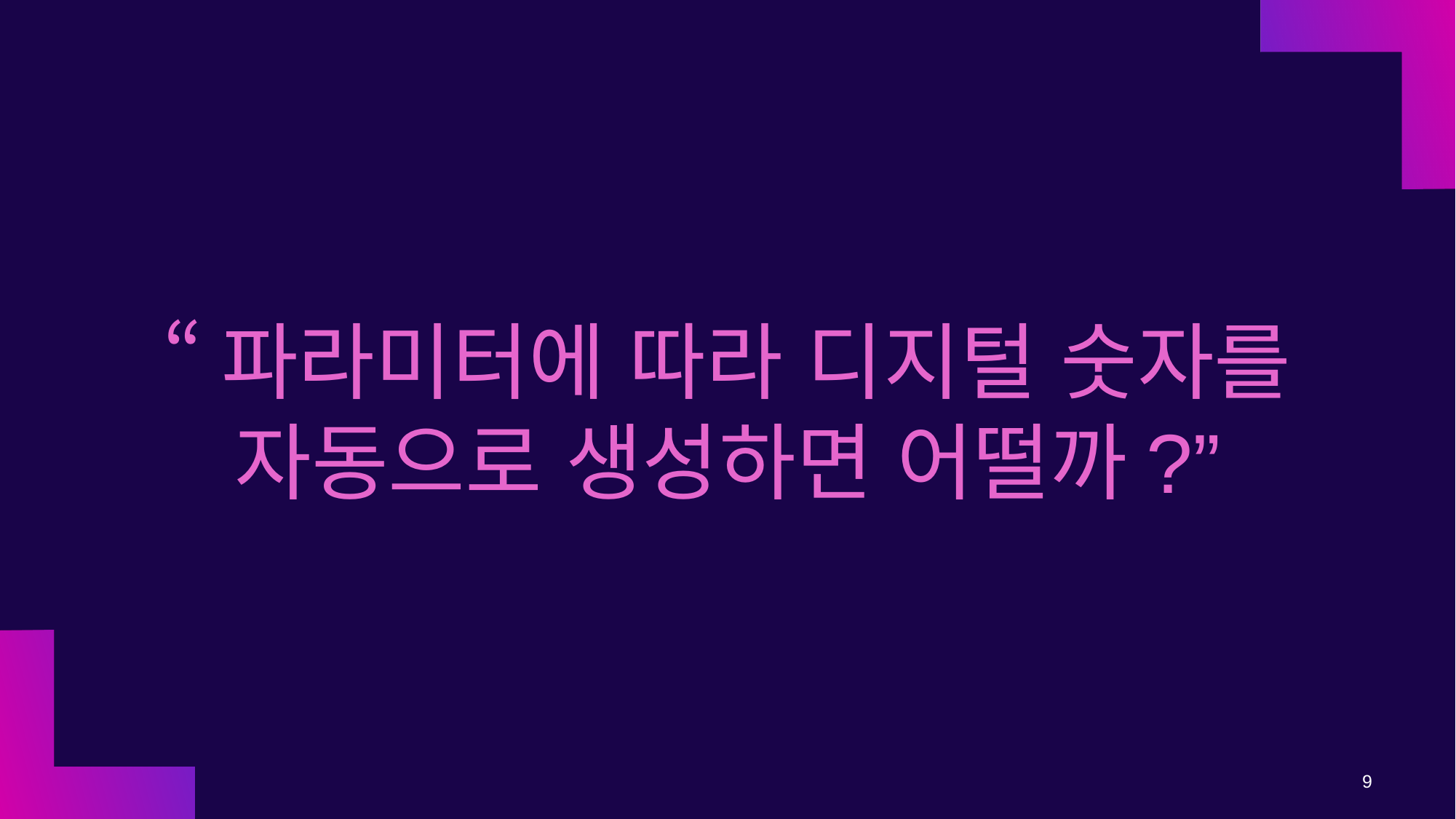

# “파라미터에 따라 디지털 숫자를 자동으로 생성하면 어떨까?”
9